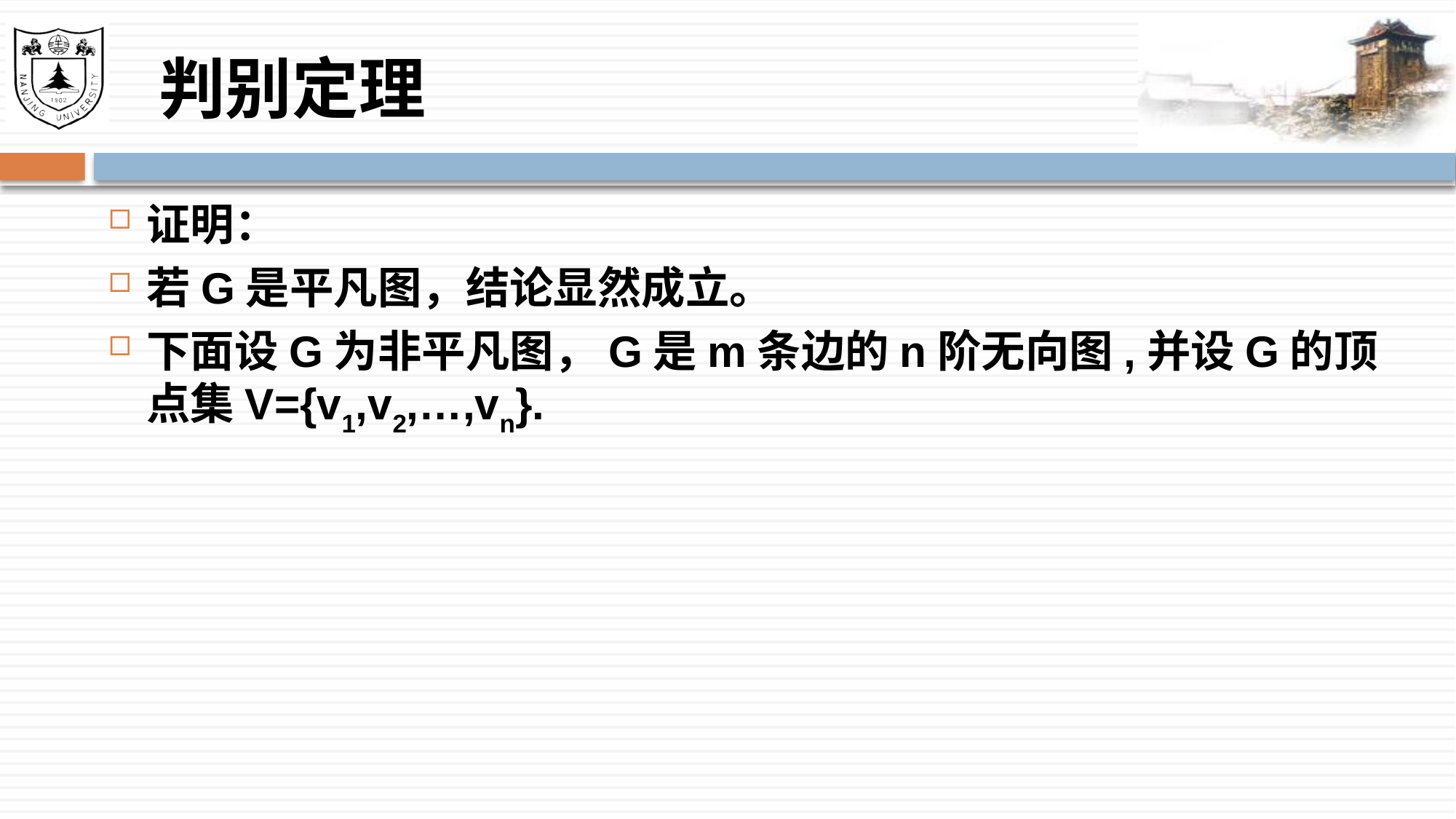

# 判别定理
证明：
若G是平凡图，结论显然成立。
下面设G为非平凡图，G是m条边的n阶无向图,并设G的顶点集V={v1,v2,…,vn}.